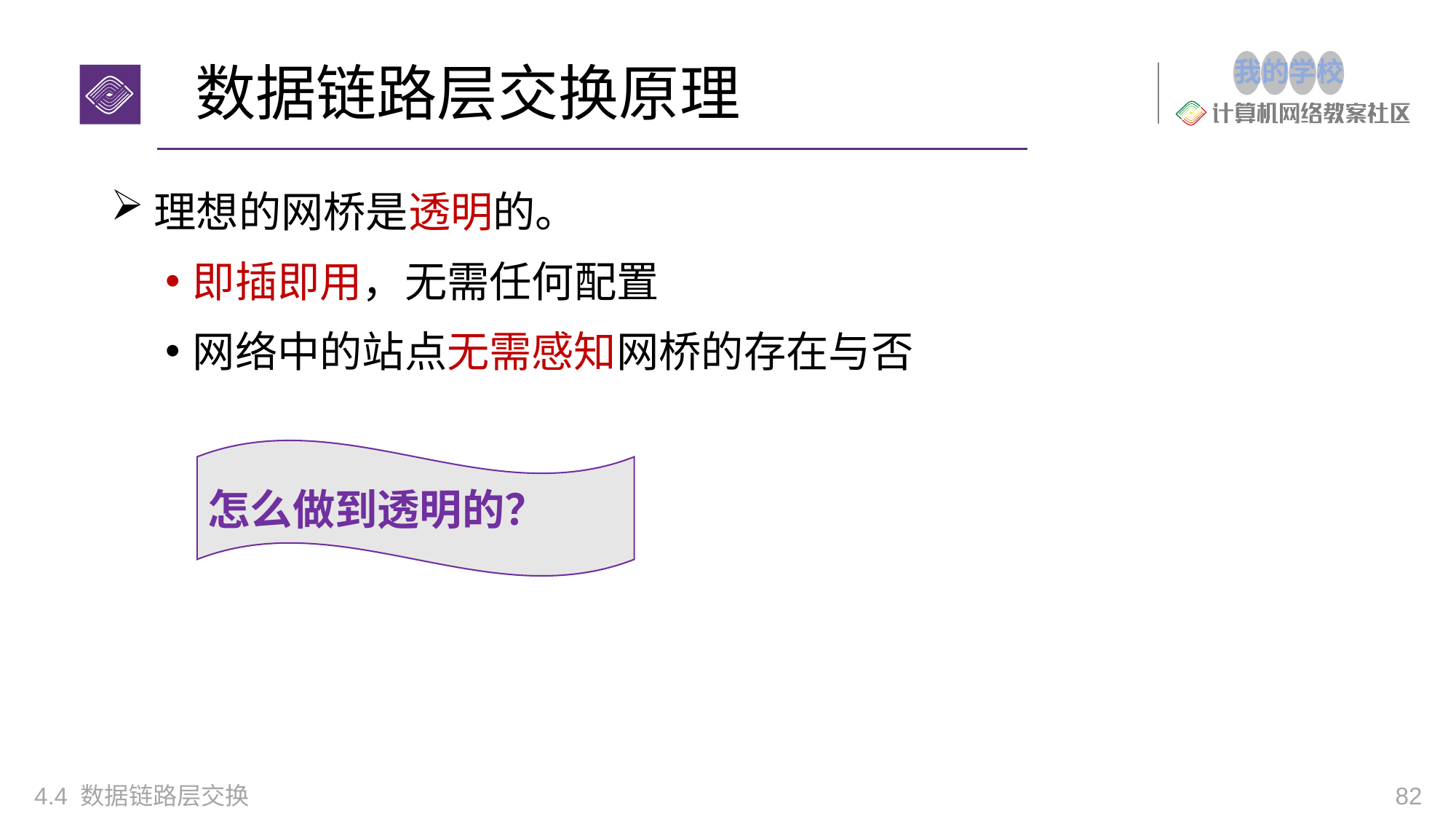

# 数据链路层交换原理
理想的网桥是透明的。
即插即用，无需任何配置
网络中的站点无需感知网桥的存在与否

怎么做到透明的？
4.4 数据链路层交换
82